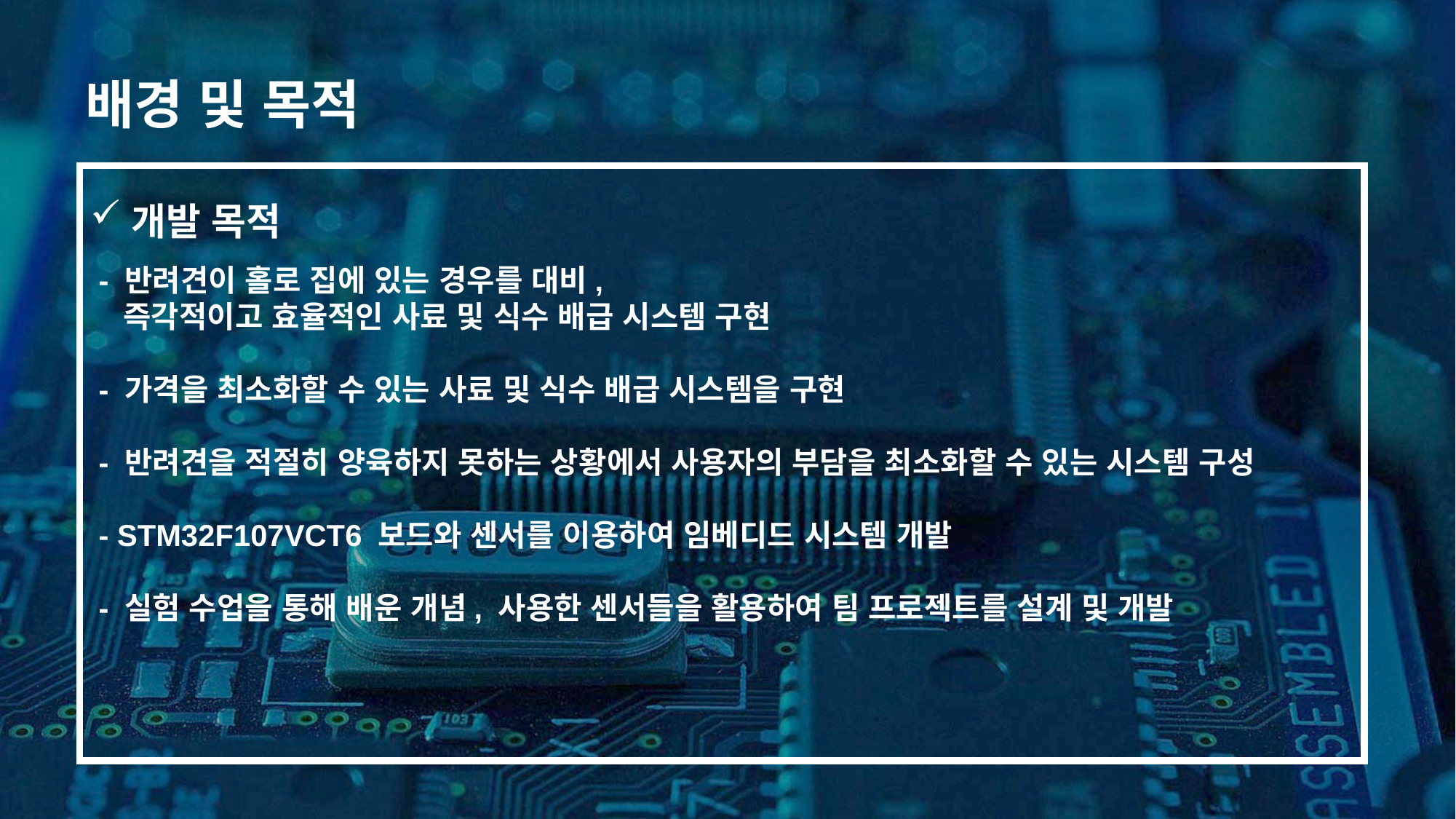

배경 및 목적

개발 목적

 - 반려견이 홀로 집에 있는 경우를 대비,
   즉각적이고 효율적인 사료 및 식수 배급 시스템 구현

 - 가격을 최소화할 수 있는 사료 및 식수 배급 시스템을 구현

 - 반려견을 적절히 양육하지 못하는 상황에서 사용자의 부담을 최소화할 수 있는 시스템 구성

 - STM32F107VCT6 보드와 센서를 이용하여 임베디드 시스템 개발

 - 실험 수업을 통해 배운 개념, 사용한 센서들을 활용하여 팀 프로젝트를 설계 및 개발